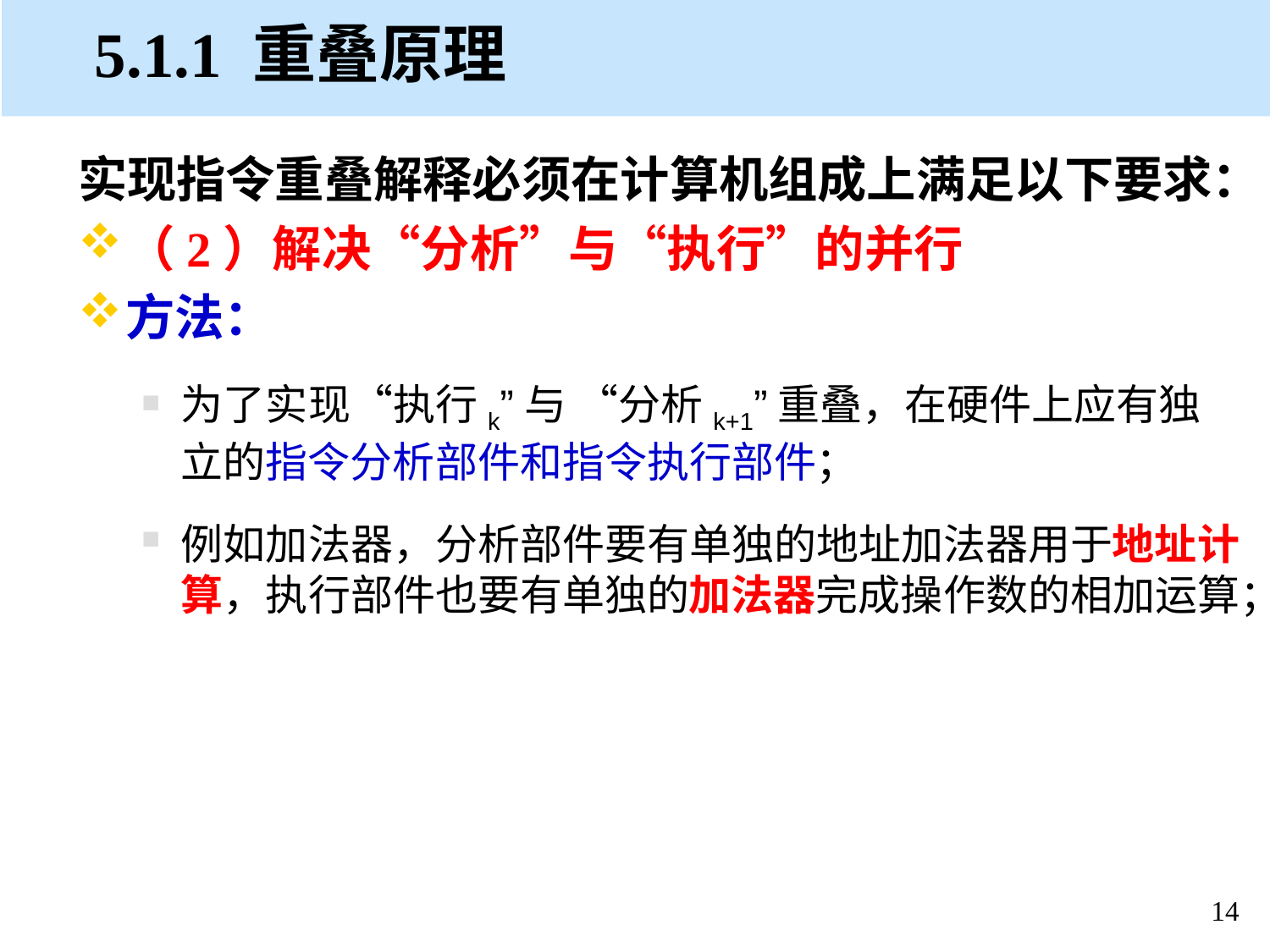

# 5.1.1 重叠原理
实现指令重叠解释必须在计算机组成上满足以下要求：
（2）解决“分析”与“执行”的并行
方法：
为了实现“执行k”与 “分析k+1”重叠，在硬件上应有独立的指令分析部件和指令执行部件；
例如加法器，分析部件要有单独的地址加法器用于地址计算，执行部件也要有单独的加法器完成操作数的相加运算；